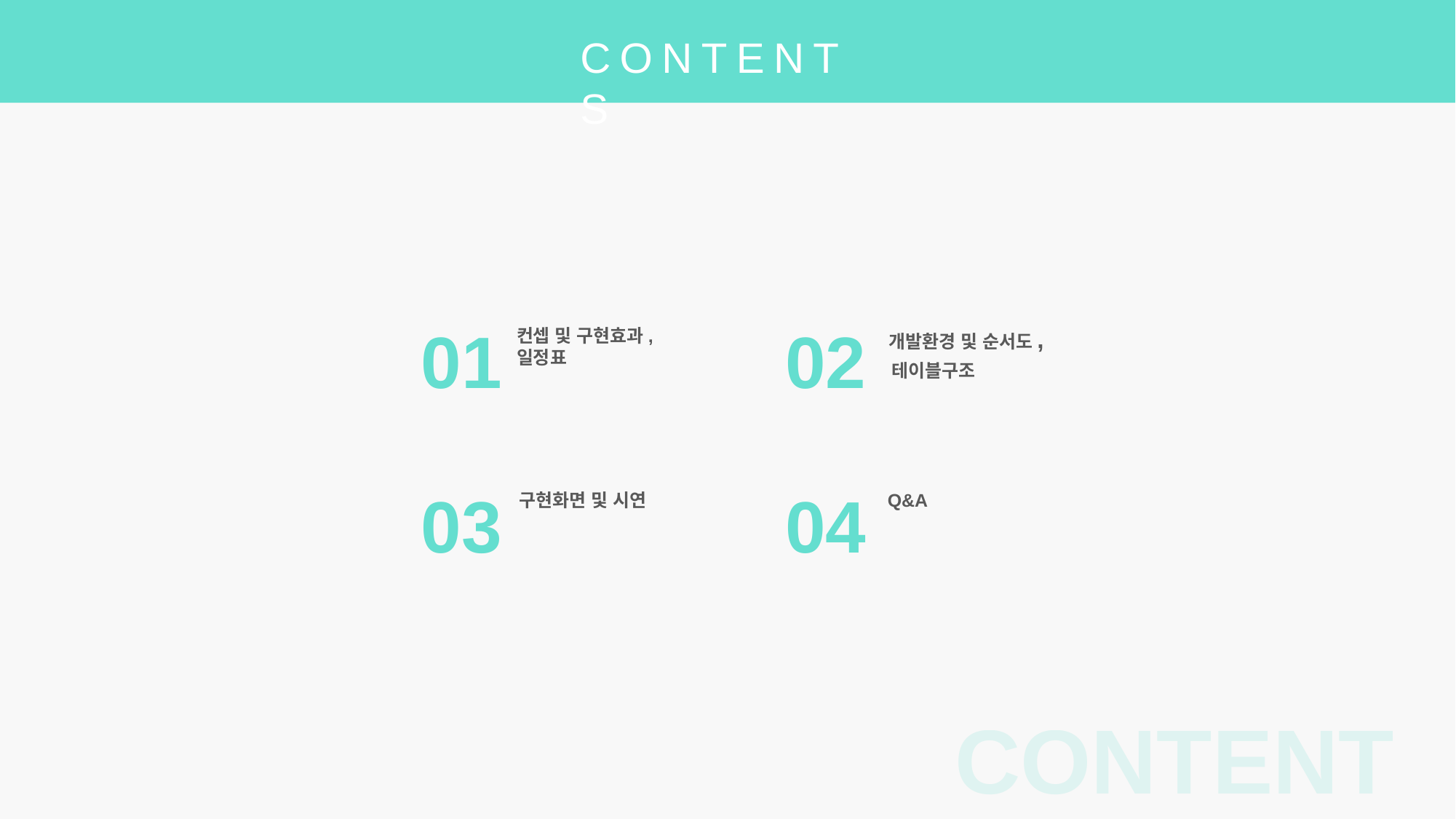

CONTENTS
01
컨셉 및 구현효과,
일정표
02
 개발환경 및 순서도,
 테이블구조
03
구현화면 및 시연
04
  Q&A
CONTENTS